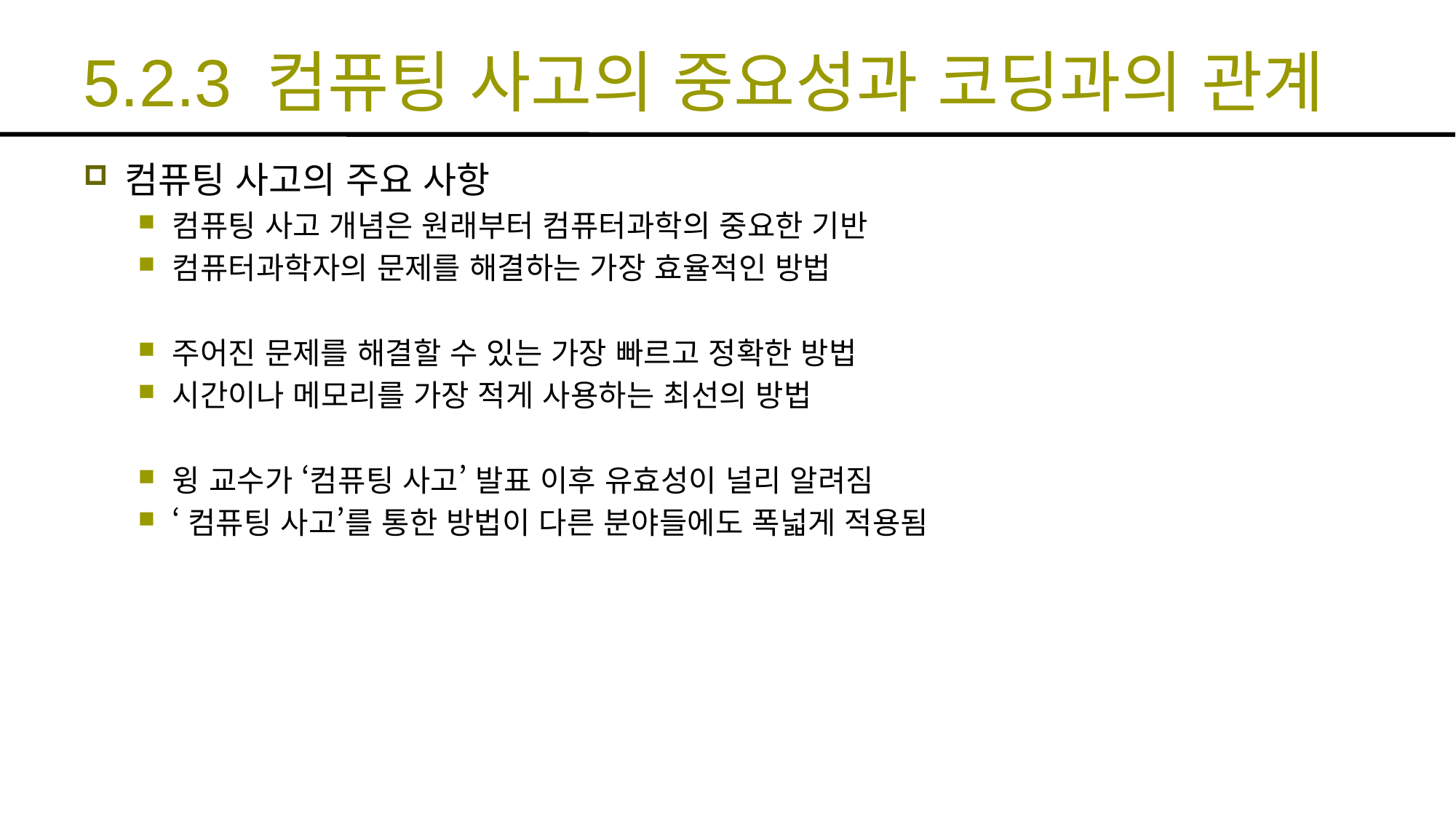

# 5.2.3 컴퓨팅 사고의 중요성과 코딩과의 관계
컴퓨팅 사고의 주요 사항
컴퓨팅 사고 개념은 원래부터 컴퓨터과학의 중요한 기반
컴퓨터과학자의 문제를 해결하는 가장 효율적인 방법

주어진 문제를 해결할 수 있는 가장 빠르고 정확한 방법
시간이나 메모리를 가장 적게 사용하는 최선의 방법

윙 교수가 ‘컴퓨팅 사고’ 발표 이후 유효성이 널리 알려짐
‘컴퓨팅 사고’를 통한 방법이 다른 분야들에도 폭넓게 적용됨